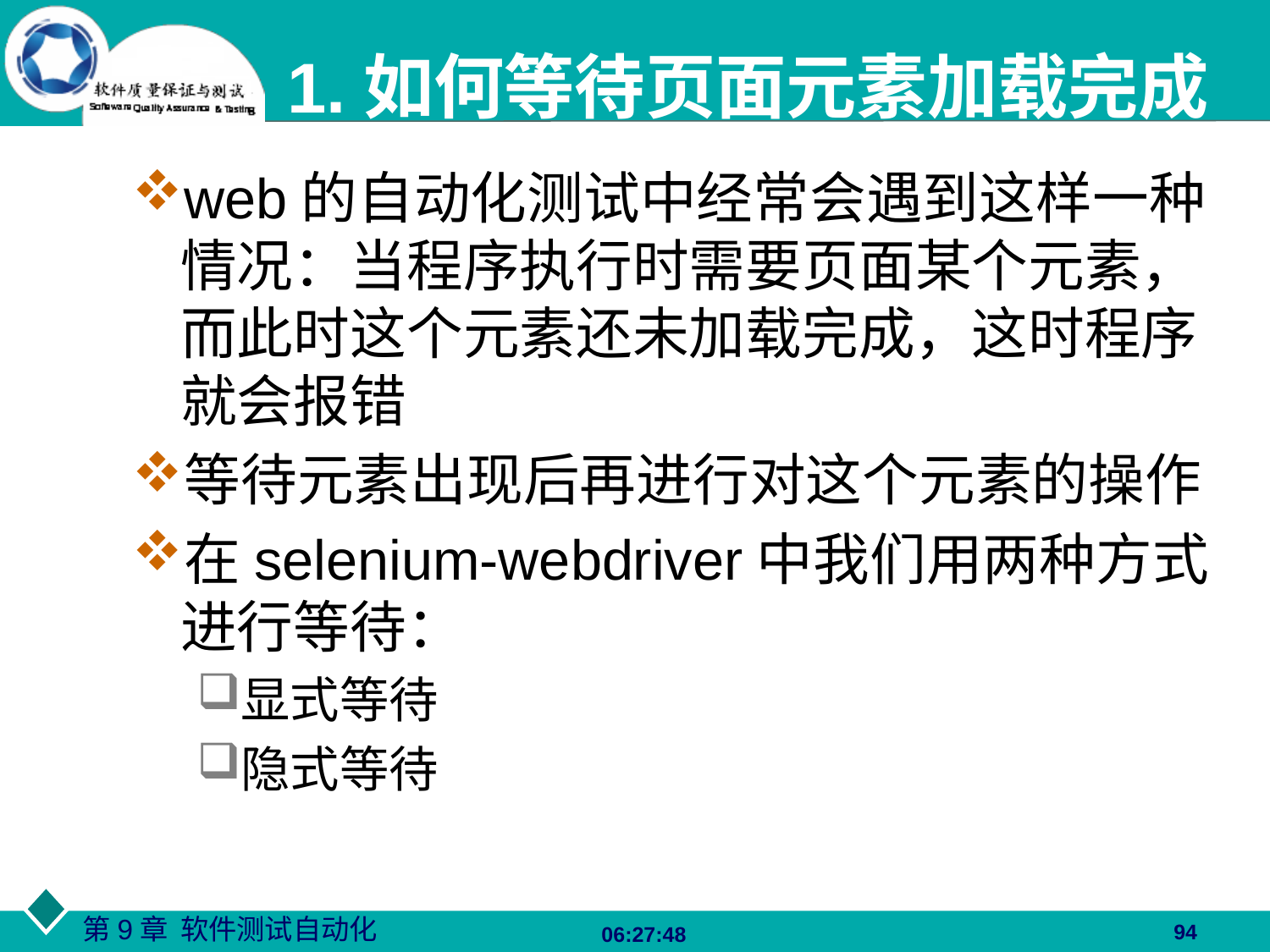

# 1.如何等待页面元素加载完成
web的自动化测试中经常会遇到这样一种情况：当程序执行时需要页面某个元素，而此时这个元素还未加载完成，这时程序就会报错
等待元素出现后再进行对这个元素的操作
在selenium-webdriver中我们用两种方式进行等待：
显式等待
隐式等待
94
06:27:48